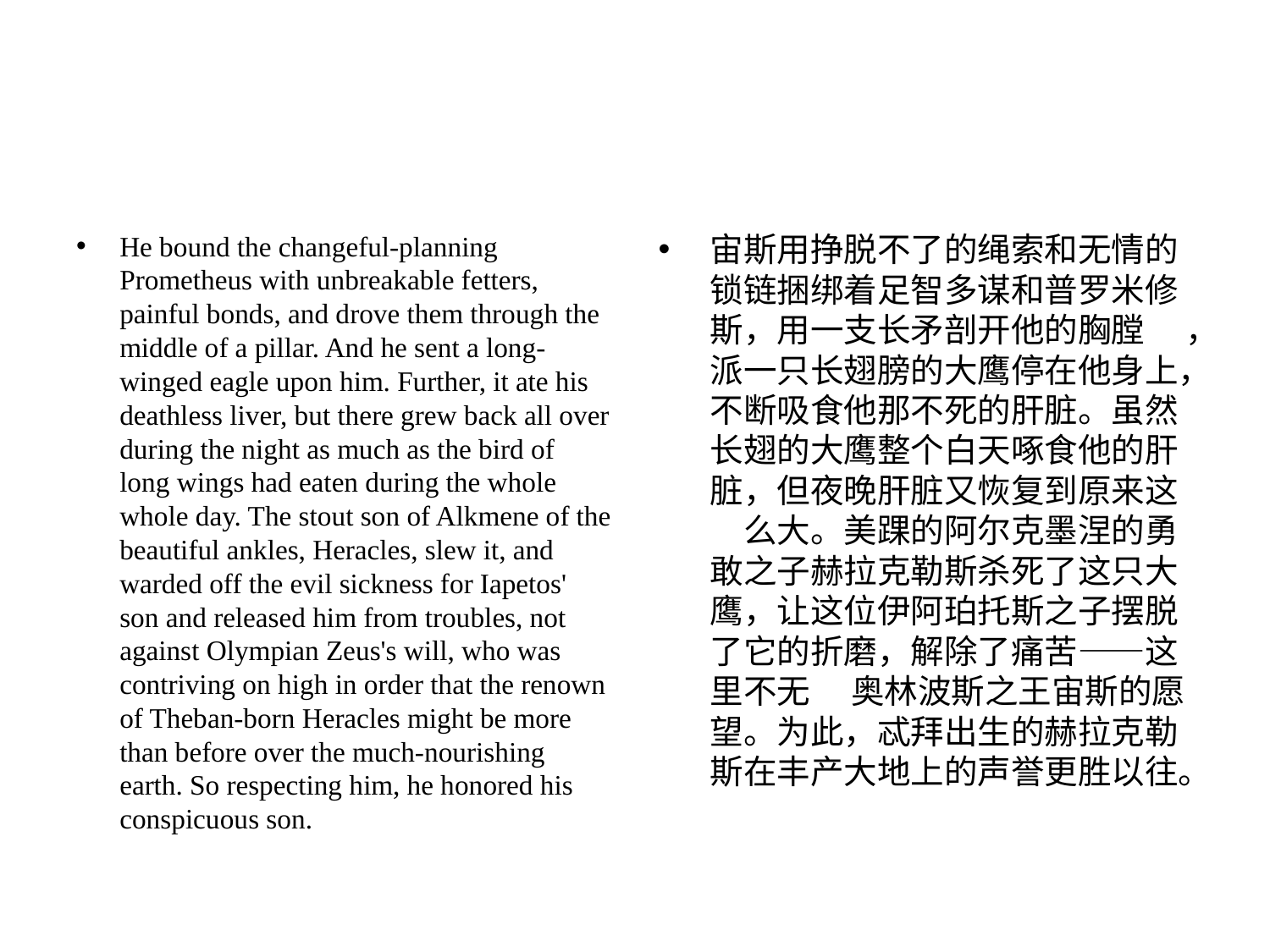

#
He bound the changeful-planning Prometheus with unbreakable fetters, painful bonds, and drove them through the middle of a pillar. And he sent a long-winged eagle upon him. Further, it ate his deathless liver, but there grew back all over during the night as much as the bird of long wings had eaten during the whole whole day. The stout son of Alkmene of the beautiful ankles, Heracles, slew it, and warded off the evil sickness for Iapetos' son and released him from troubles, not against Olympian Zeus's will, who was contriving on high in order that the renown of Theban-born Heracles might be more than before over the much-nourishing earth. So respecting him, he honored his conspicuous son.
宙斯⽤挣脱不了的绳索和⽆情的锁链捆绑着⾜智多谋和普罗⽶修斯，⽤⼀⽀长⽭剖开他的胸膛 　，派⼀只长翅膀的⼤鹰停在他⾝上，不断吸⾷他那不死的肝脏。虽然长翅的⼤鹰整个⽩天啄⾷他的肝脏，但夜晚肝脏⼜恢复到原来这 　么⼤。美踝的阿尔克墨涅的勇敢之⼦赫拉克勒斯杀死了这只⼤鹰，让这位伊阿珀托斯之⼦摆脱了它的折磨，解除了痛苦——这⾥不⽆ 　奥林波斯之王宙斯的愿望。为此，忒拜出⽣的赫拉克勒斯在丰产⼤地上的声誉更胜以往。